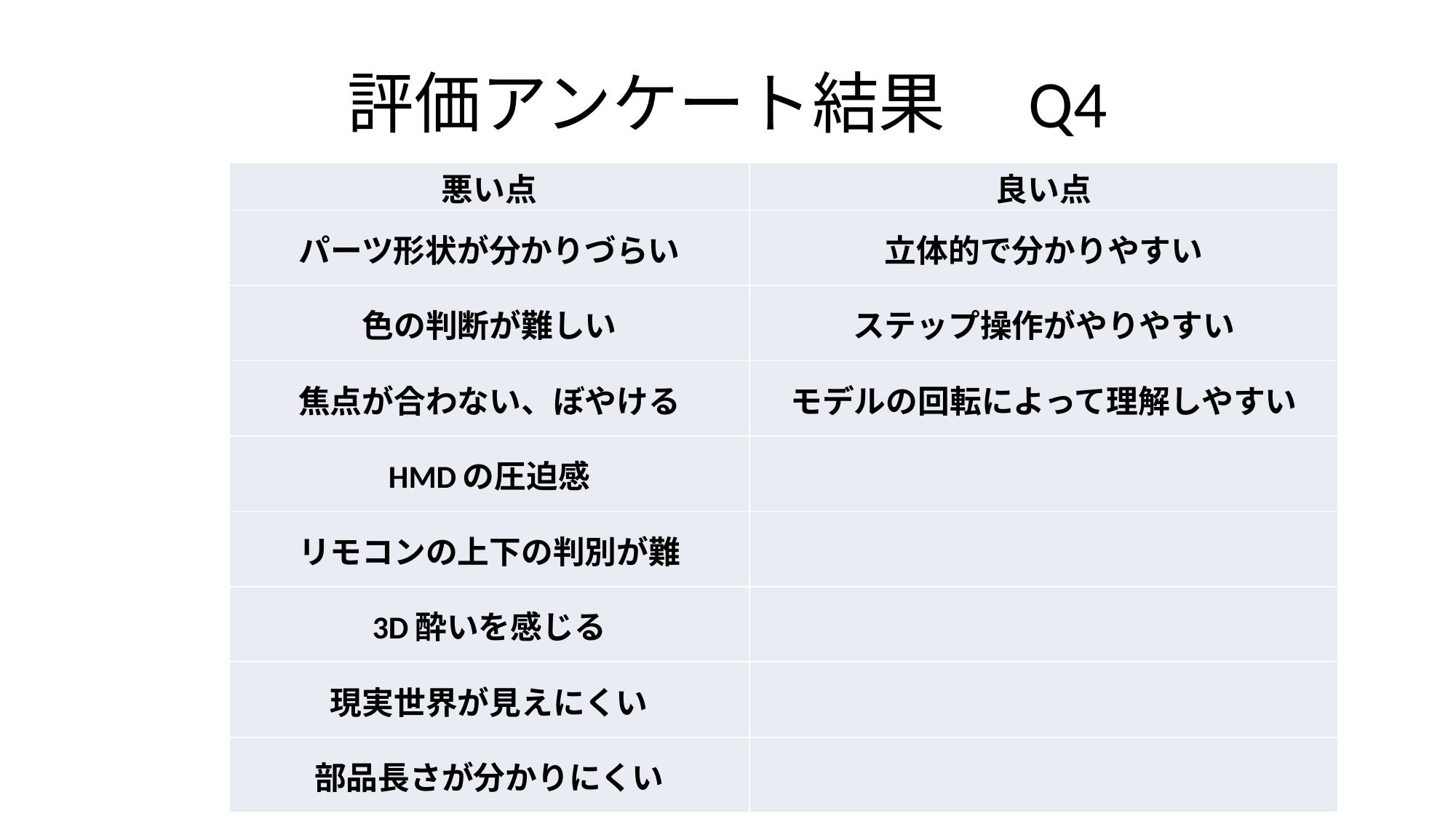

# 評価アンケート結果　Q4
| 悪い点 | 良い点 |
| --- | --- |
| パーツ形状が分かりづらい | 立体的で分かりやすい |
| 色の判断が難しい | ステップ操作がやりやすい |
| 焦点が合わない、ぼやける | モデルの回転によって理解しやすい |
| HMDの圧迫感 |  |
| リモコンの上下の判別が難 |  |
| 3D酔いを感じる |  |
| 現実世界が見えにくい |  |
| 部品長さが分かりにくい |  |